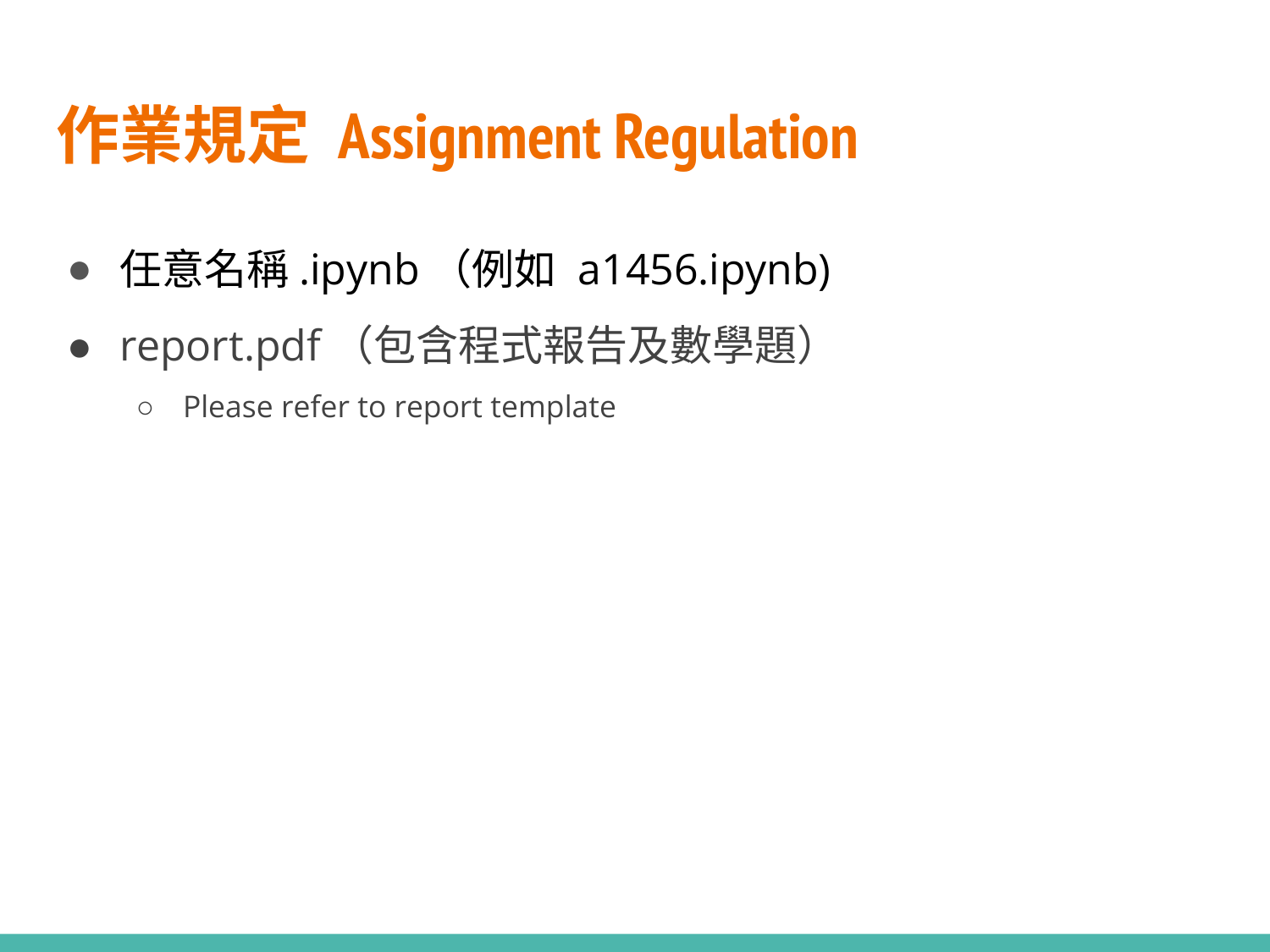

# 作業規定 Assignment Regulation
任意名稱.ipynb（例如 a1456.ipynb)
report.pdf（包含程式報告及數學題）
Please refer to report template